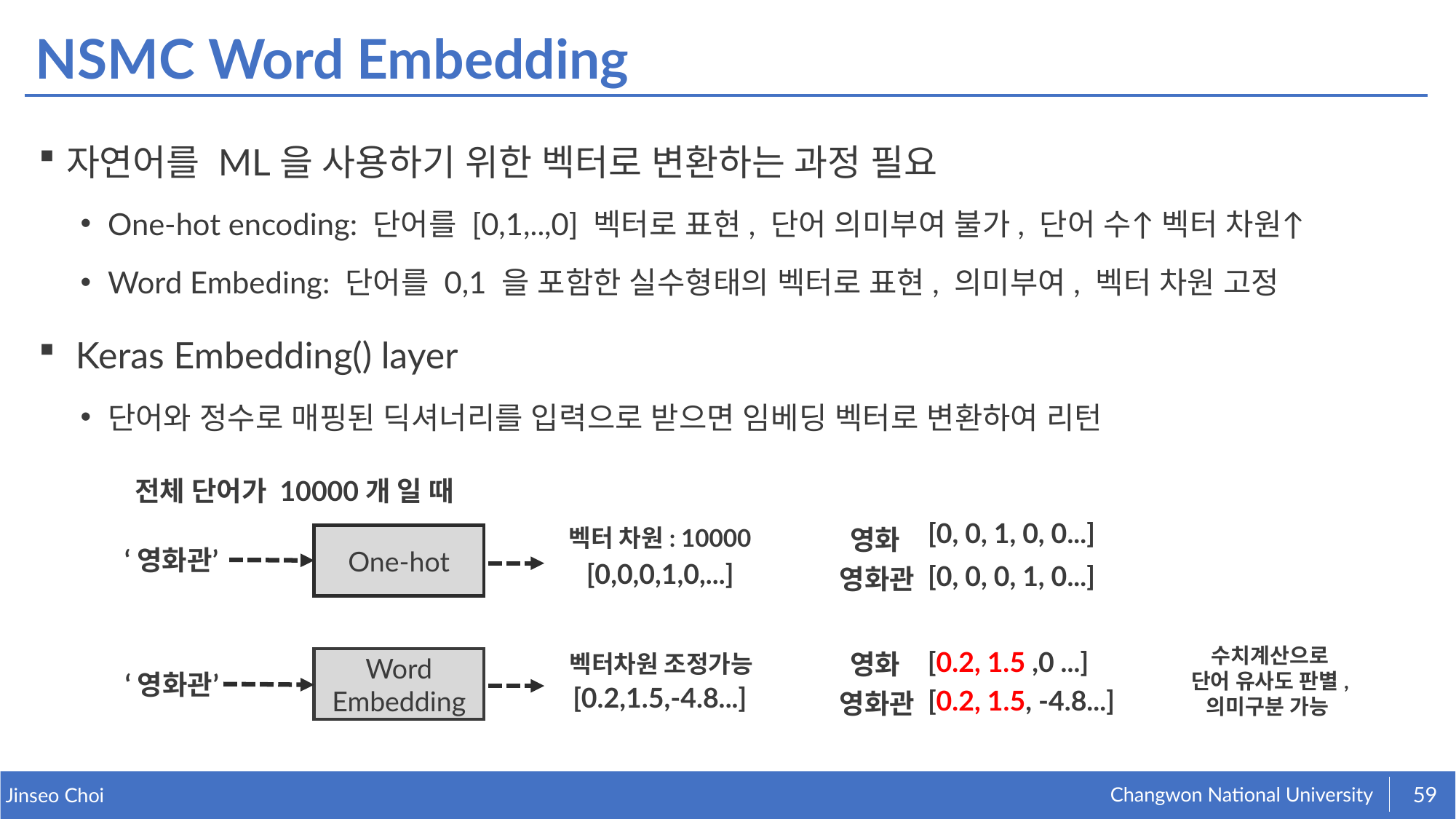

# NSMC Word Embedding
자연어를 ML을 사용하기 위한 벡터로 변환하는 과정 필요
One-hot encoding: 단어를 [0,1,..,0] 벡터로 표현, 단어 의미부여 불가, 단어 수↑ 벡터 차원↑
Word Embeding: 단어를 0,1 을 포함한 실수형태의 벡터로 표현, 의미부여, 벡터 차원 고정
 Keras Embedding() layer
단어와 정수로 매핑된 딕셔너리를 입력으로 받으면 임베딩 벡터로 변환하여 리턴

전체 단어가 10000개 일 때
[0, 0, 1, 0, 0...]
영화
벡터 차원: 10000
One-hot
‘영화관’
[0,0,0,1,0,...]
[0, 0, 0, 1, 0...]
영화관
수치계산으로
단어 유사도 판별,
의미구분 가능
[0.2, 1.5 ,0 ...]
영화
벡터차원 조정가능
Word Embedding
‘영화관’
[0.2,1.5,-4.8...]
[0.2, 1.5, -4.8...]
영화관
59